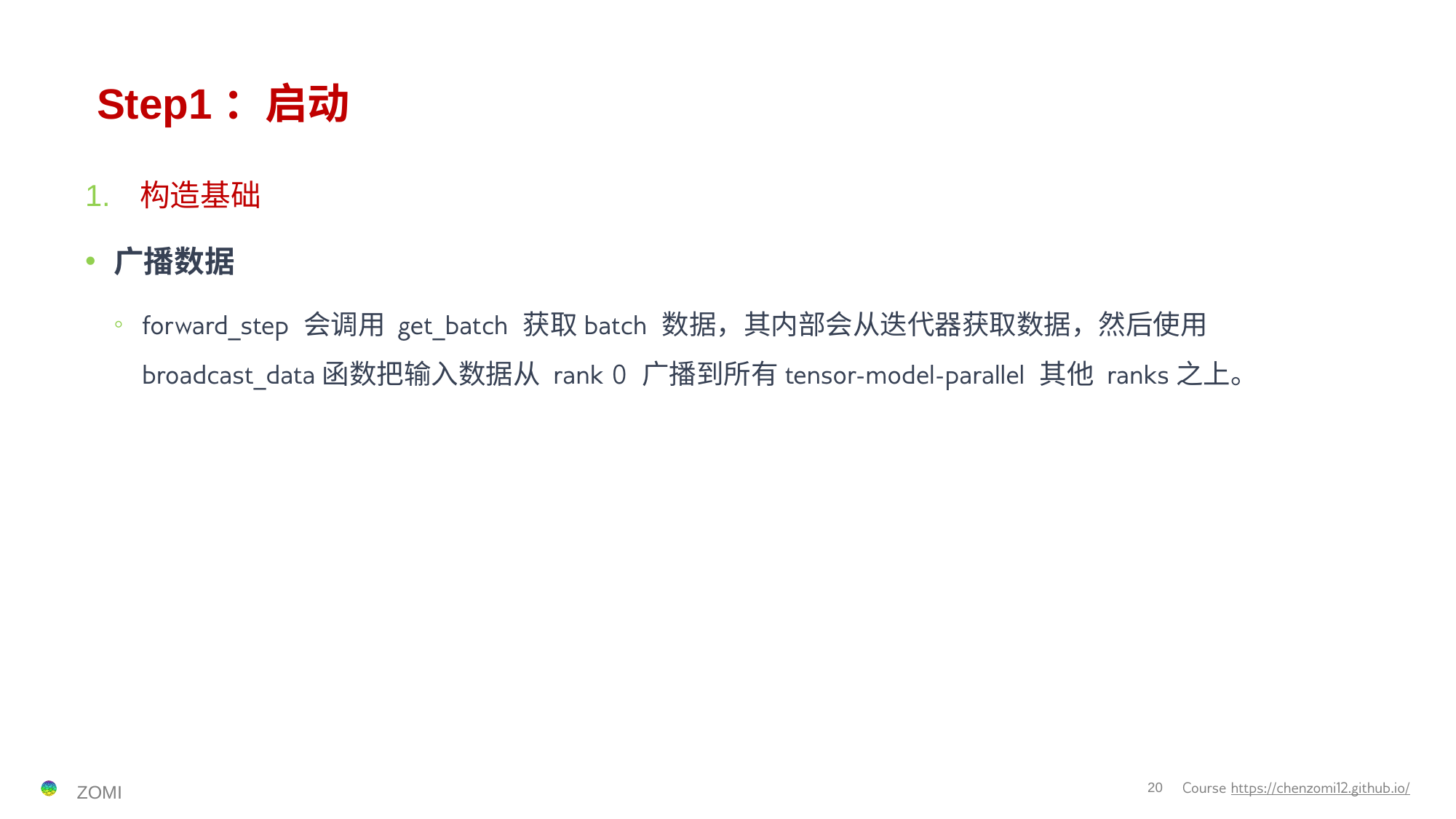

# Step1：启动
构造基础
广播数据
forward_step 会调用 get_batch 获取batch 数据，其内部会从迭代器获取数据，然后使用broadcast_data函数把输入数据从 rank 0 广播到所有tensor-model-parallel 其他 ranks之上。